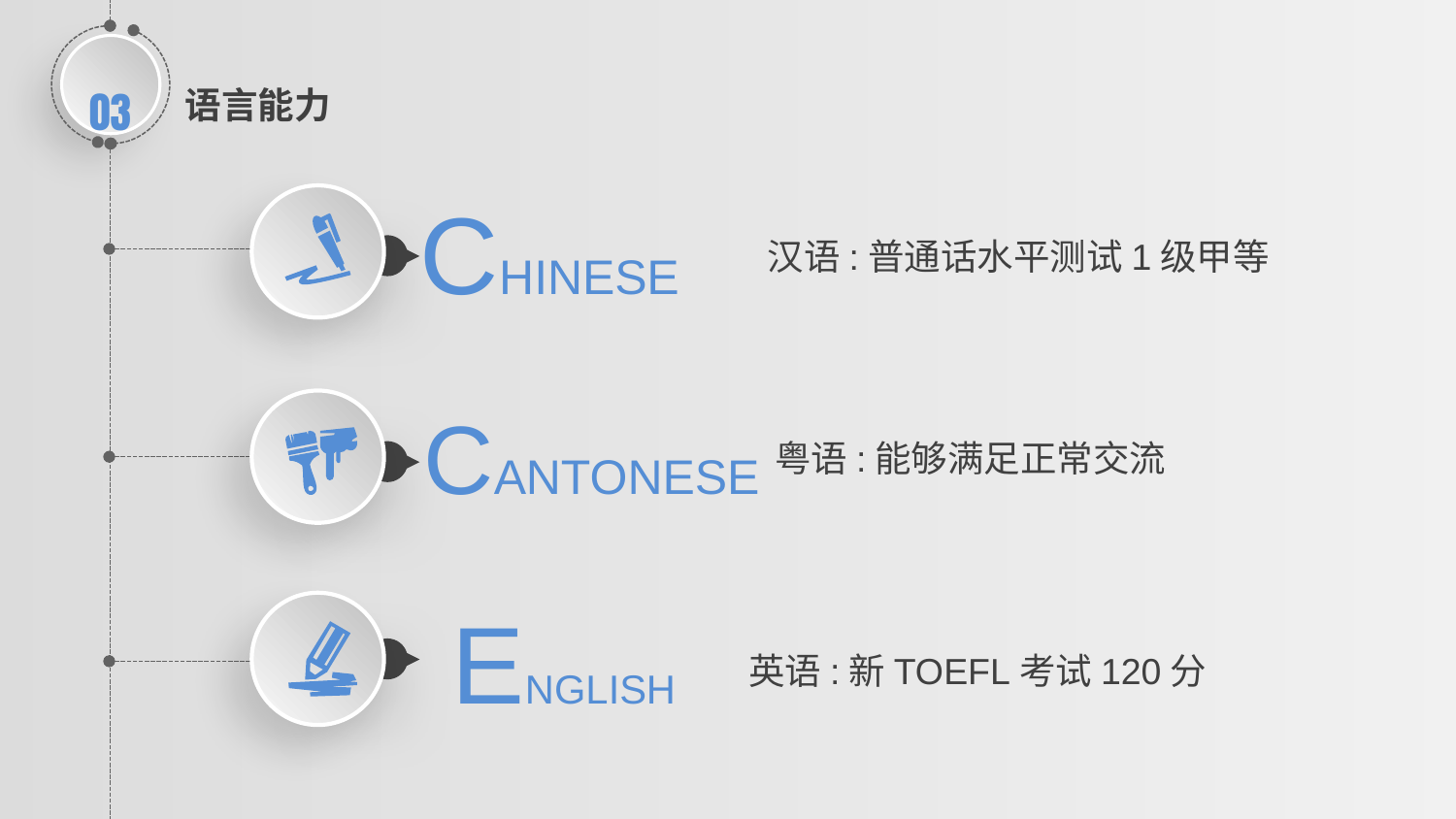

03
语言能力
CHINESE

汉语:普通话水平测试1级甲等

CANTONESE

粤语:能够满足正常交流

ENGLISH

英语:新TOEFL考试120分
延时符